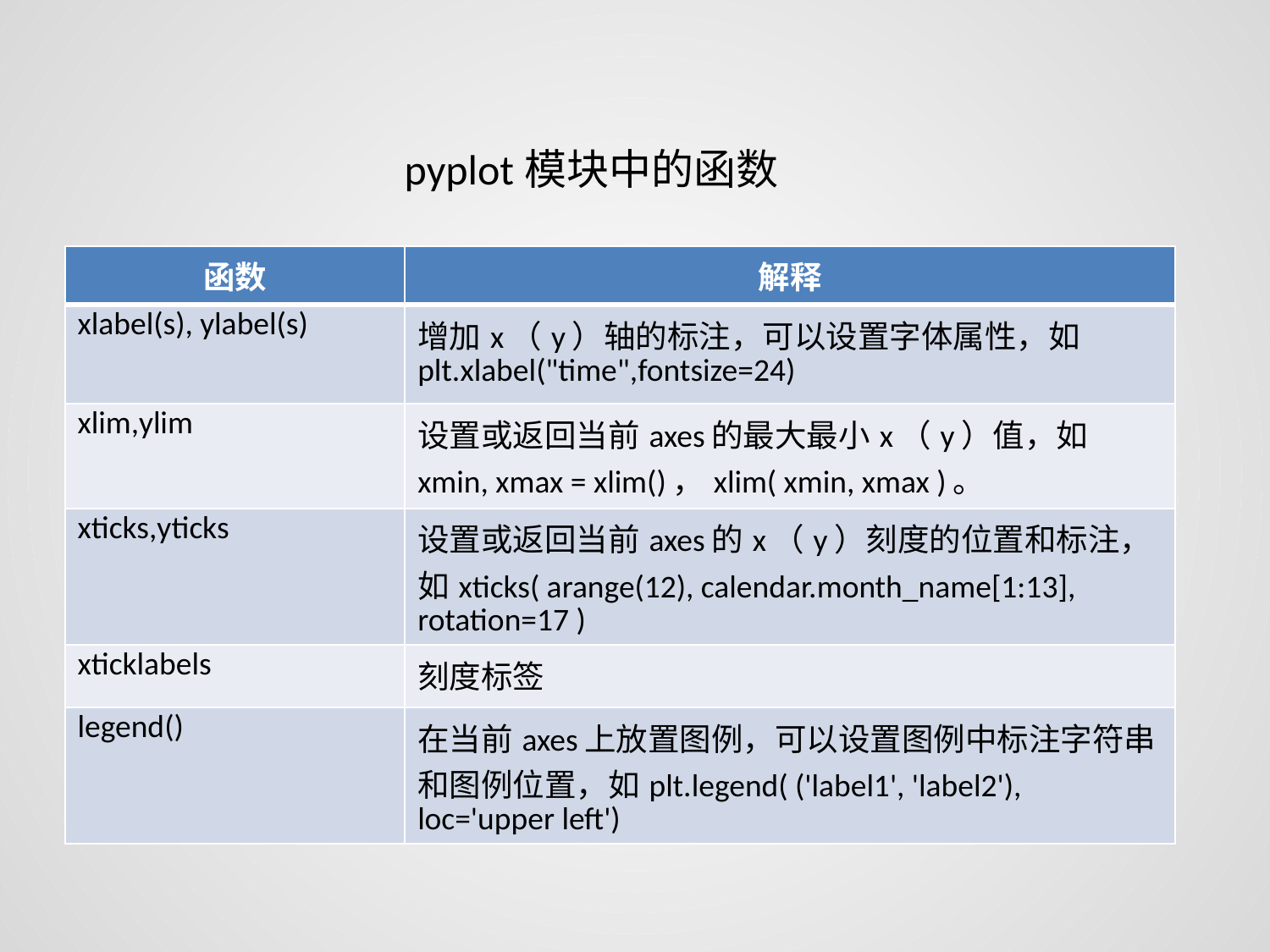

pyplot模块中的函数
| 函数 | 解释 |
| --- | --- |
| xlabel(s), ylabel(s) | 增加x（y）轴的标注，可以设置字体属性，如plt.xlabel("time",fontsize=24) |
| xlim,ylim | 设置或返回当前axes的最大最小x（y）值，如xmin, xmax = xlim()，xlim( xmin, xmax )。 |
| xticks,yticks | 设置或返回当前axes的x（y）刻度的位置和标注，如xticks( arange(12), calendar.month\_name[1:13], rotation=17 ) |
| xticklabels | 刻度标签 |
| legend() | 在当前axes上放置图例，可以设置图例中标注字符串和图例位置，如plt.legend( ('label1', 'label2'), loc='upper left') |